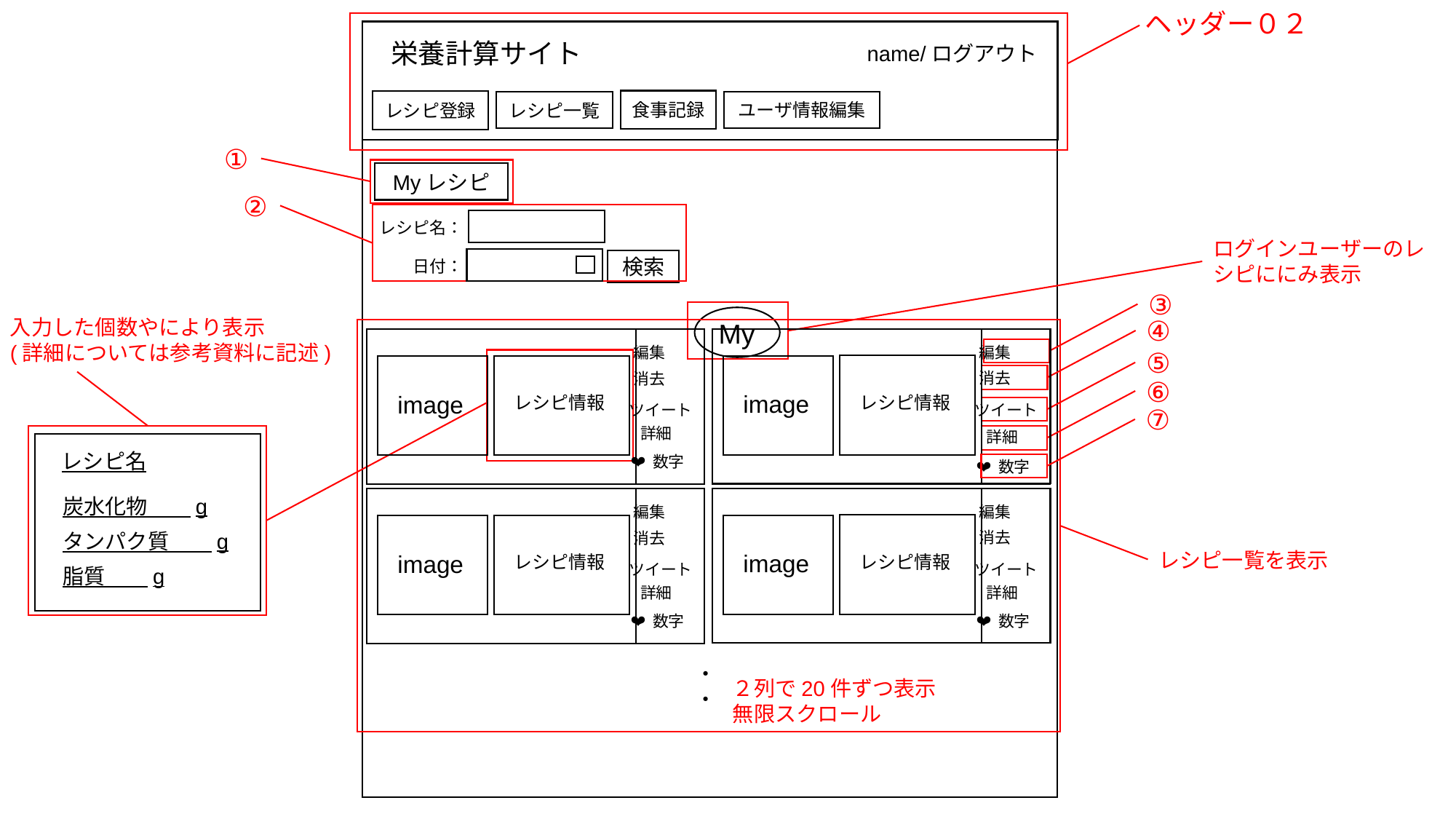

ヘッダー０２

栄養計算サイト
name/ログアウト
食事記録
レシピ登録
ユーザ情報編集
レシピ一覧

画面id
S-04-01
①

Myレシピ
②

レシピ名：

検索
日付：
ログインユーザーのレシピににみ表示

My

③

入力した個数やにより表示
(詳細については参考資料に記述)
④

編集

消去
image
レシピ情報
ツイート
詳細
❤️ 数字

編集

消去
image
レシピ情報
ツイート
詳細
❤️ 数字
⑤

⑥

⑦

レシピ名
炭水化物　　g

編集

消去
image
レシピ情報
ツイート
詳細
❤️ 数字

編集

消去
image
レシピ情報
ツイート
詳細
❤️ 数字
タンパク質　　g
レシピ一覧を表示
脂質　　g
・
・
２列で20件ずつ表示
無限スクロール